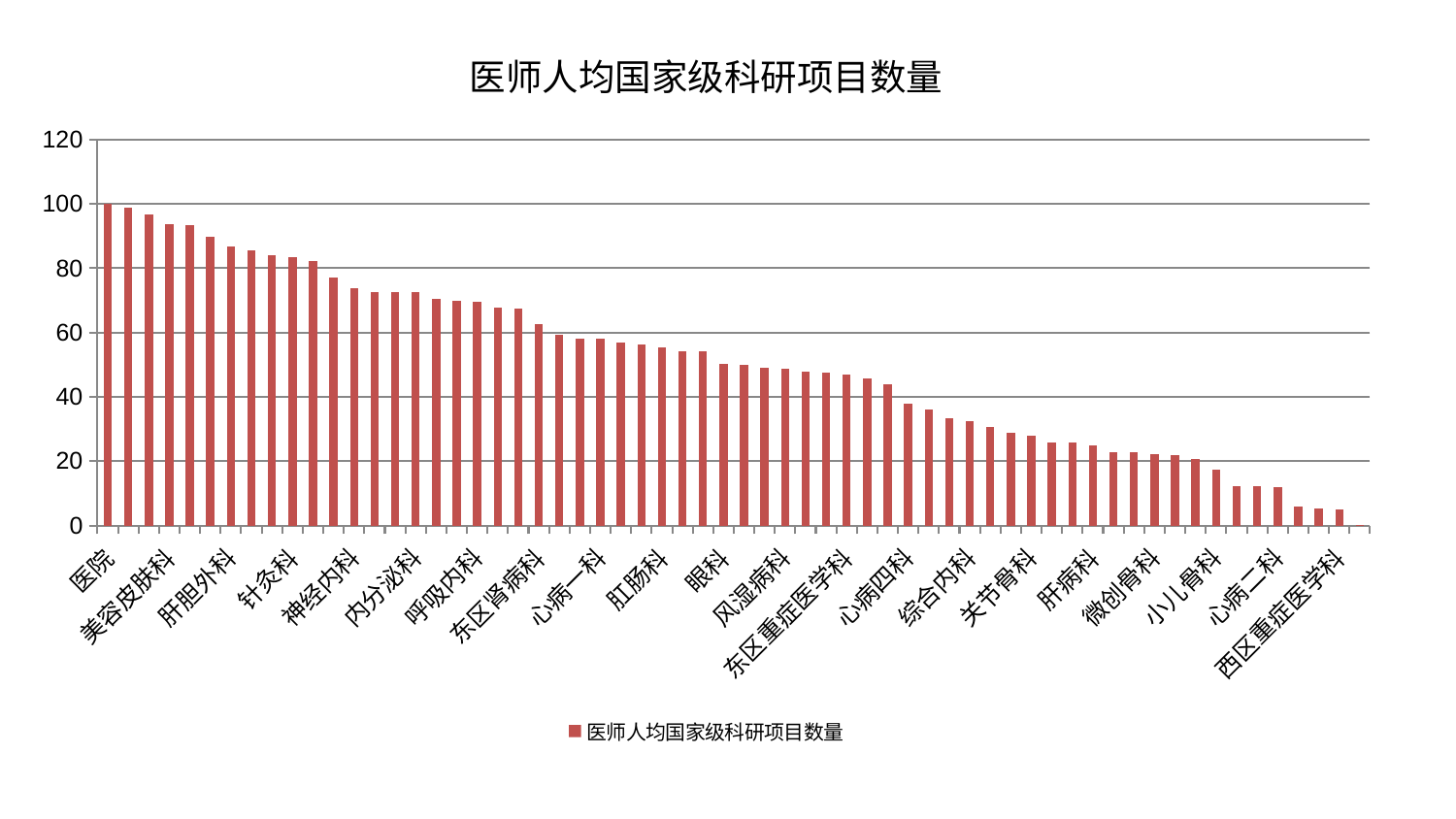

### Chart: 医师人均国家级科研项目数量

| Category | 医师人均国家级科研项目数量 |
|---|---|
| 医院 | 100.0 |
| 推拿科 | 98.75110485490825 |
| 运动损伤骨科 | 96.83931984665402 |
| 美容皮肤科 | 93.75279570133112 |
| 血液科 | 93.45591343073161 |
| 耳鼻喉科 | 89.66627637364655 |
| 肝胆外科 | 86.85979374794981 |
| 肿瘤内科 | 85.68921874083327 |
| 妇二科 | 84.04124151641916 |
| 针灸科 | 83.34162007769575 |
| 泌尿外科 | 82.18501821745738 |
| 妇科 | 77.15291057338929 |
| 神经内科 | 73.7061937480352 |
| 妇科妇二科合并 | 72.72252750609705 |
| 皮肤科 | 72.68631931796874 |
| 内分泌科 | 72.58298011115372 |
| 脾胃科消化科合并 | 70.43834491323035 |
| 骨科 | 69.74139054782616 |
| 呼吸内科 | 69.57688278798004 |
| 心病三科 | 67.90459273016755 |
| 心血管内科 | 67.44253822255384 |
| 东区肾病科 | 62.61191211271502 |
| 男科 | 59.396285318152465 |
| 普通外科 | 58.210491745103575 |
| 心病一科 | 58.02111589995107 |
| 口腔科 | 56.939764819559294 |
| 消化内科 | 56.2856614173247 |
| 肛肠科 | 55.24394095700775 |
| 脑病一科 | 54.14499870763838 |
| 身心医学科 | 54.06415252865753 |
| 眼科 | 50.246999043926955 |
| 乳腺甲状腺外科 | 49.82496657174424 |
| 周围血管科 | 49.127159298680326 |
| 风湿病科 | 48.599832708602996 |
| 肾病科 | 47.85215970330188 |
| 胸外科 | 47.65759111171799 |
| 东区重症医学科 | 46.930639912920014 |
| 中医经典科 | 45.68983609596866 |
| 脑病三科 | 43.994534343840705 |
| 心病四科 | 37.75294694727209 |
| 脾胃病科 | 36.17741097182312 |
| 重症医学科 | 33.44607043193437 |
| 综合内科 | 32.327373682135295 |
| 儿科 | 30.650766255554096 |
| 脊柱骨科 | 28.937949957677755 |
| 关节骨科 | 27.84110537349427 |
| 中医外治中心 | 25.94302031573992 |
| 产科 | 25.765116152738866 |
| 肝病科 | 24.800902137040115 |
| 创伤骨科 | 22.779285017946634 |
| 脑病二科 | 22.696905430622905 |
| 微创骨科 | 22.251824817652402 |
| 小儿推拿科 | 21.758435884412712 |
| 神经外科 | 20.727928512999608 |
| 小儿骨科 | 17.224468791660396 |
| 康复科 | 12.303019159693985 |
| 治未病中心 | 12.22412037812719 |
| 心病二科 | 11.893959286339006 |
| 显微骨科 | 5.819772910938781 |
| 肾脏内科 | 5.339403089907324 |
| 西区重症医学科 | 5.1262315004579895 |
| 老年医学科 | 0.12792450884715478 |
46